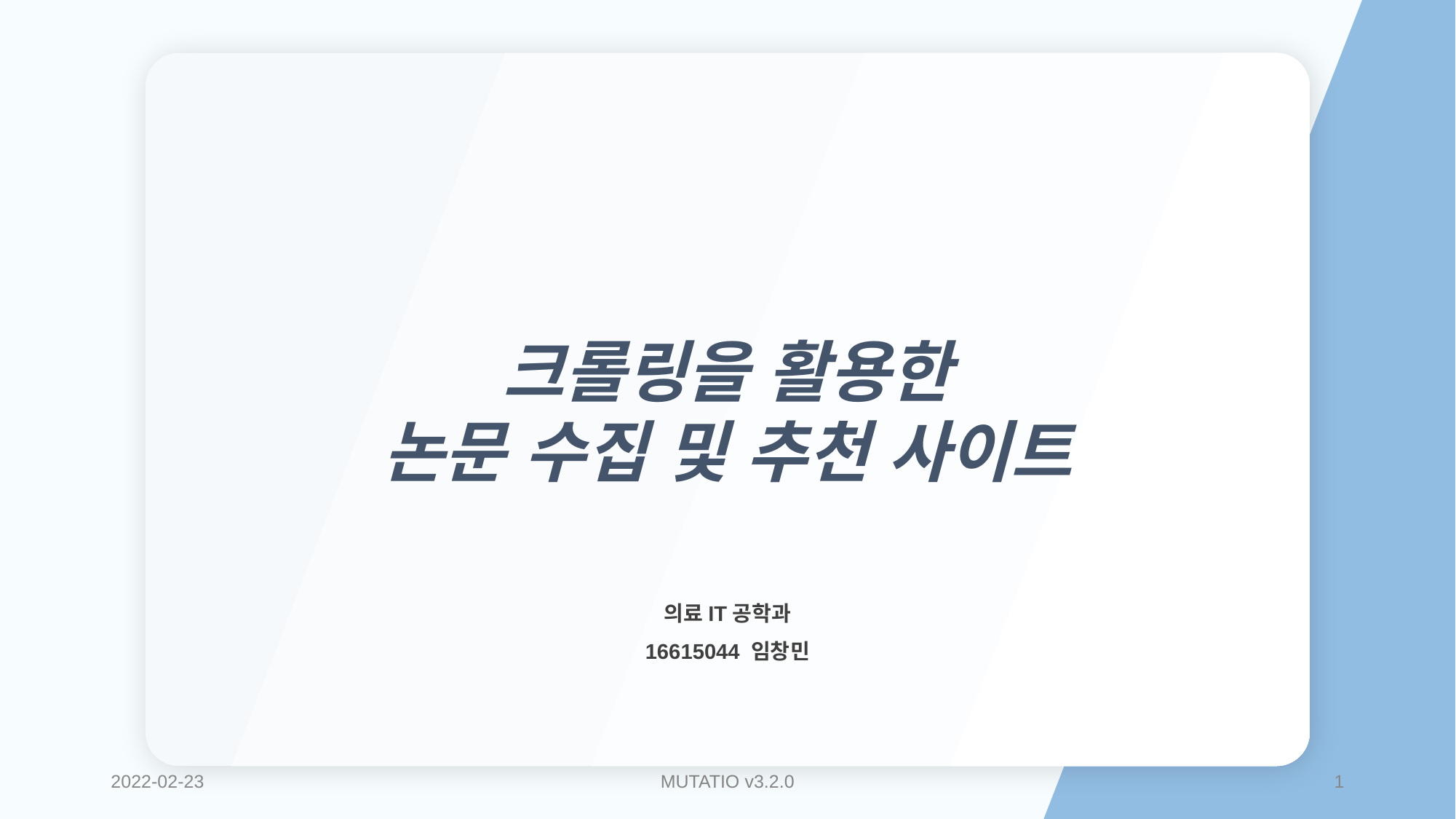

크롤링을 활용한
논문 수집 및 추천 사이트

의료IT공학과
16615044 임창민
2022-02-23
MUTATIO v3.2.0
1